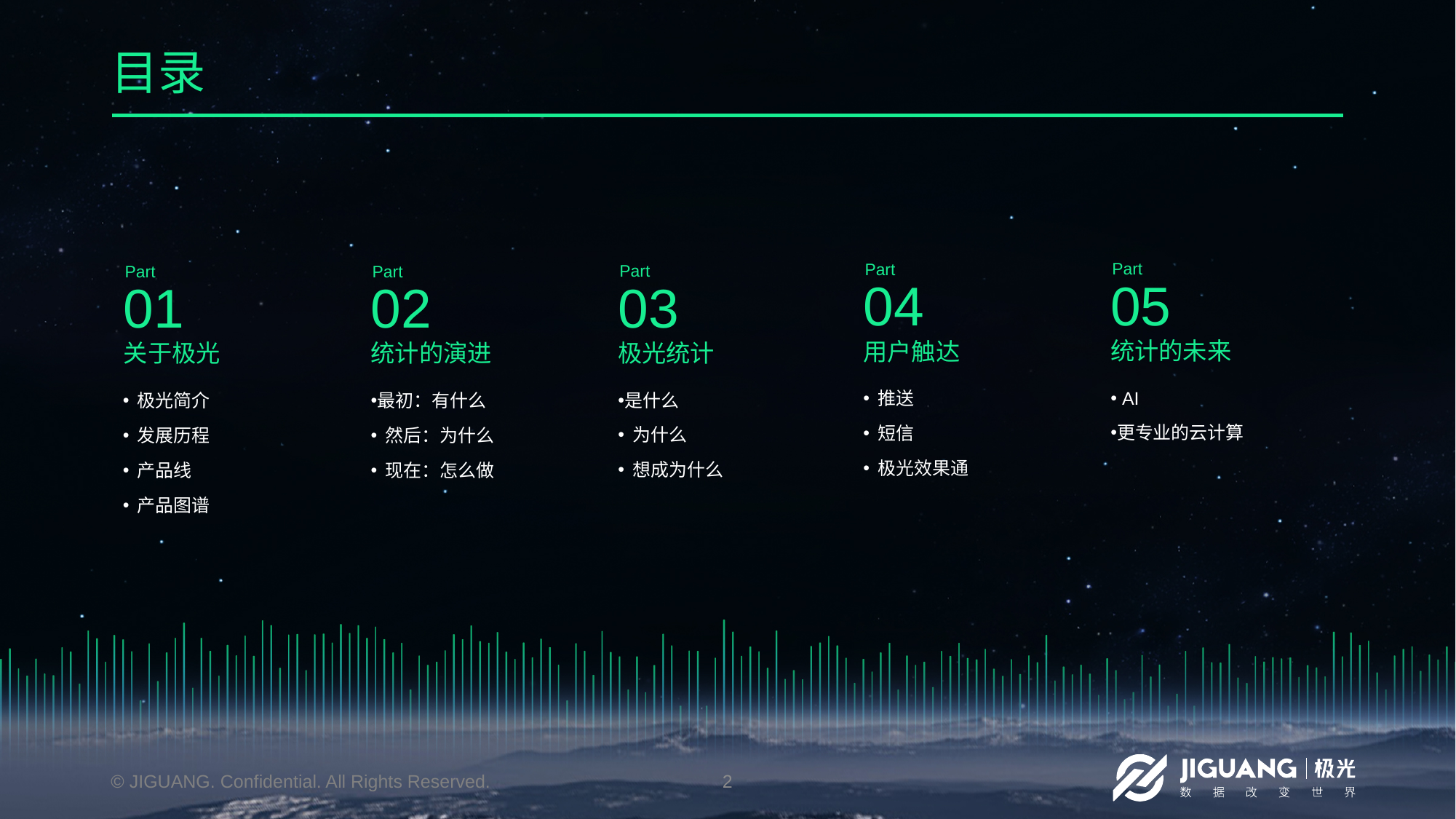

# 目录
Part
Part
Part
Part
Part
05
04
03
01
02
统计的未来
用户触达
极光统计
关于极光
统计的演进
 AI
更专业的云计算

 推送
 短信
 极光效果通
是什么
 为什么
 想成为什么

最初：有什么
 然后：为什么
 现在：怎么做

 极光简介
 发展历程
 产品线
 产品图谱
© JIGUANG. Confidential. All Rights Reserved.
2